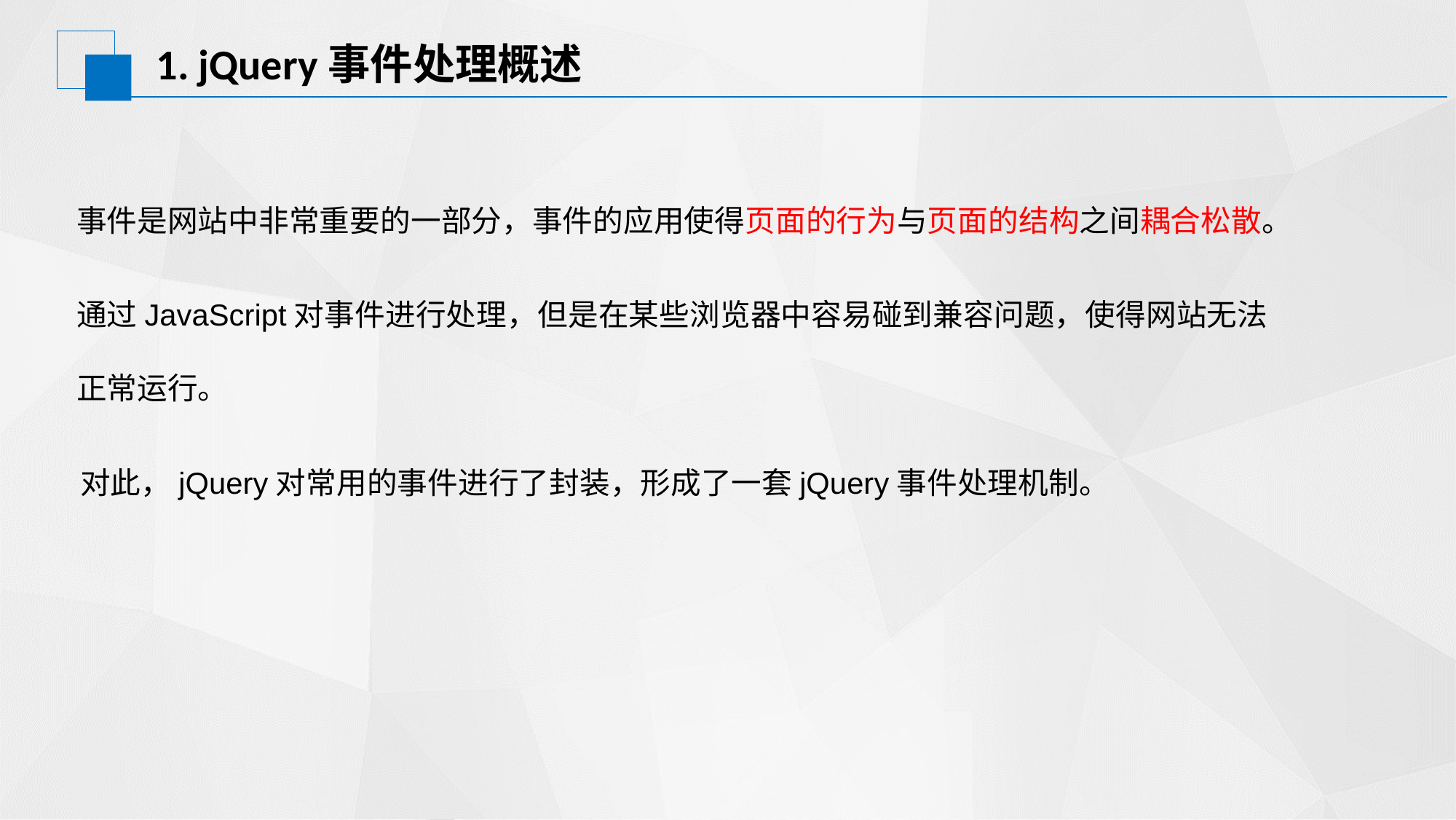

# 1. jQuery事件处理概述
事件是网站中非常重要的一部分，事件的应用使得页面的行为与页面的结构之间耦合松散。
通过JavaScript对事件进行处理，但是在某些浏览器中容易碰到兼容问题，使得网站无法正常运行。
对此，jQuery对常用的事件进行了封装，形成了一套jQuery事件处理机制。